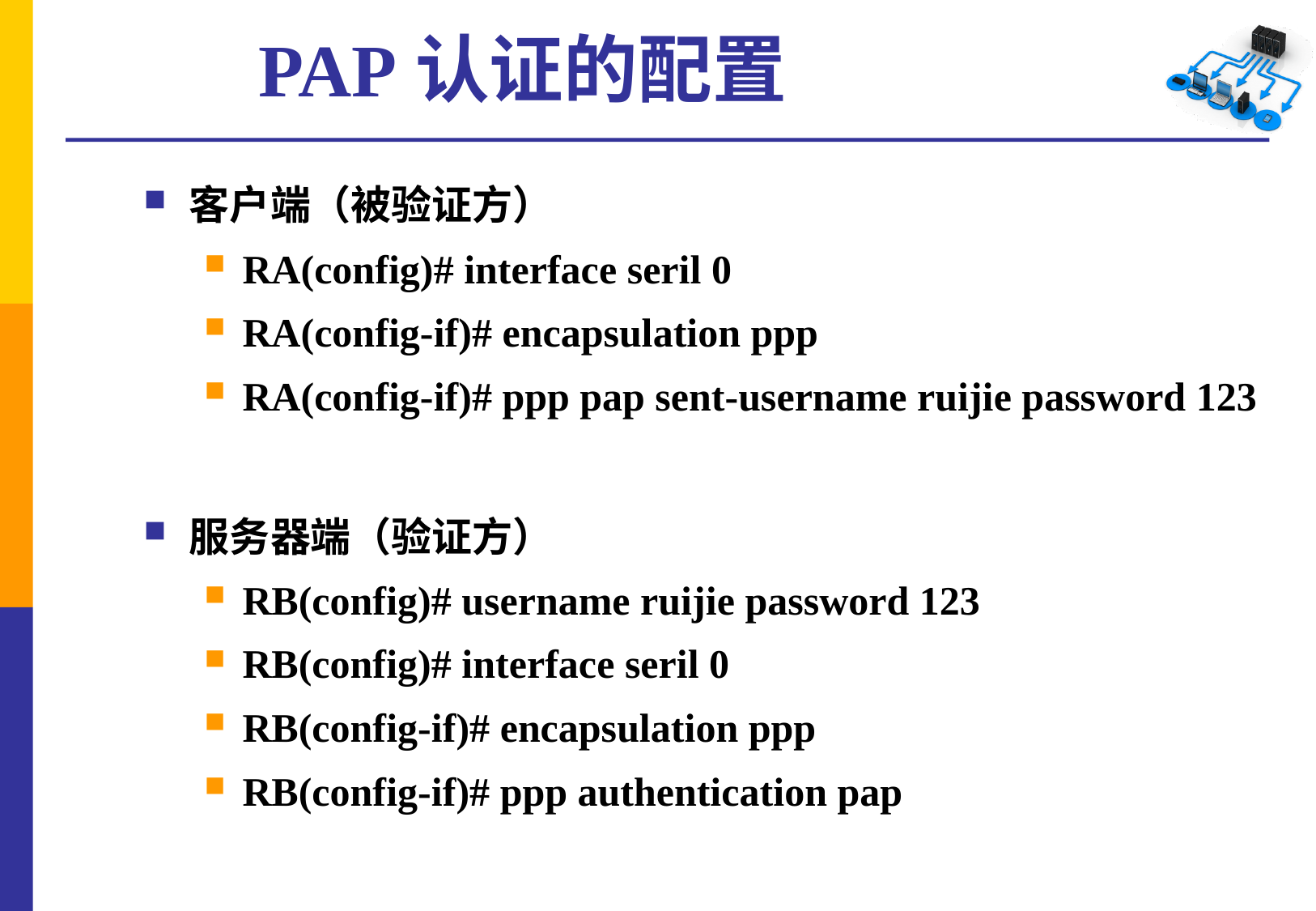

# PAP认证的配置
客户端（被验证方）
RA(config)# interface seril 0
RA(config-if)# encapsulation ppp
RA(config-if)# ppp pap sent-username ruijie password 123

服务器端（验证方）
RB(config)# username ruijie password 123
RB(config)# interface seril 0
RB(config-if)# encapsulation ppp
RB(config-if)# ppp authentication pap